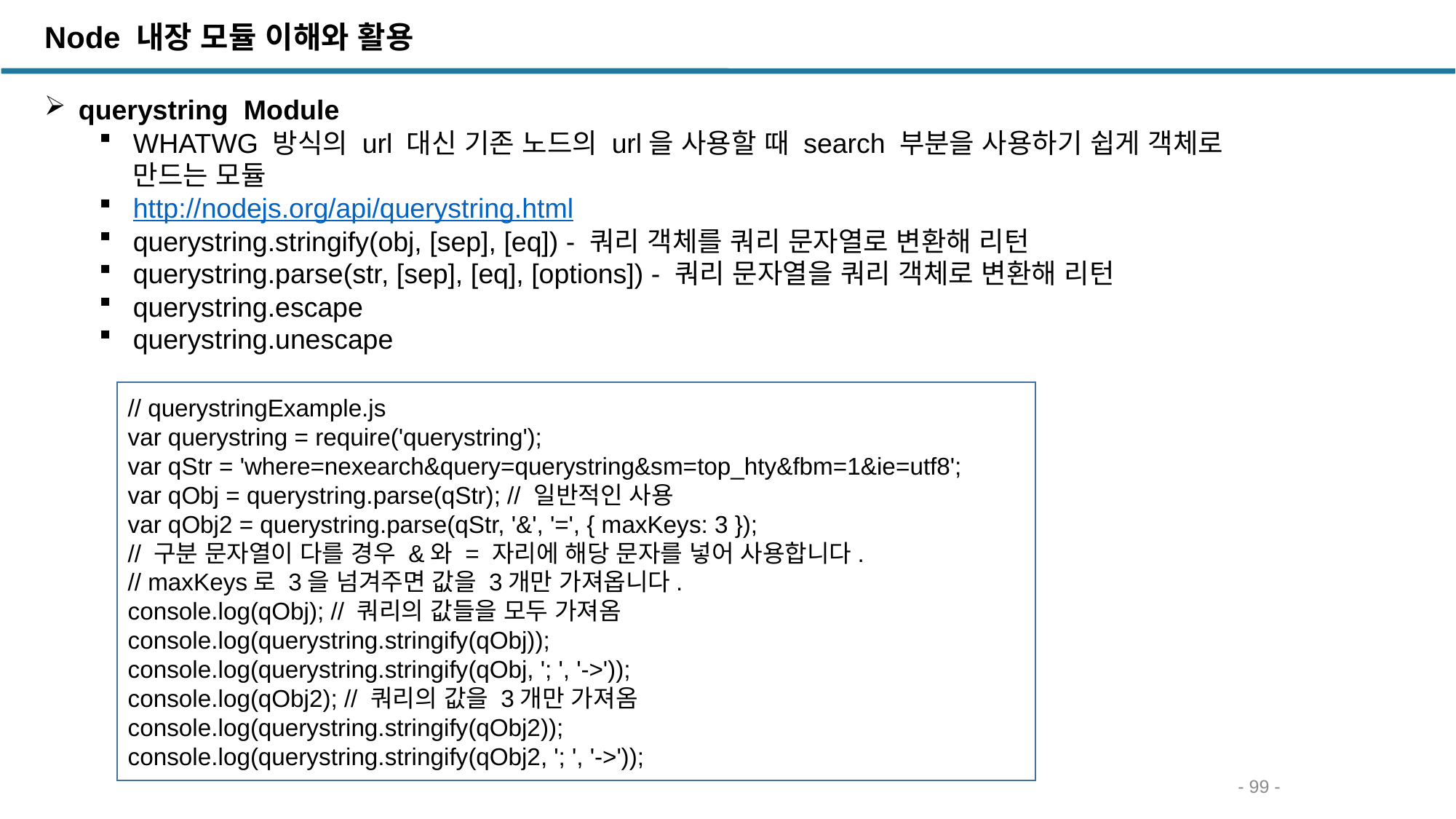

Node 내장 모듈 이해와 활용
querystring  Module
WHATWG 방식의 url 대신 기존 노드의 url을 사용할 때 search 부분을 사용하기 쉽게 객체로 만드는 모듈
http://nodejs.org/api/querystring.html
querystring.stringify(obj, [sep], [eq]) - 쿼리 객체를 쿼리 문자열로 변환해 리턴
querystring.parse(str, [sep], [eq], [options]) - 쿼리 문자열을 쿼리 객체로 변환해 리턴
querystring.escape
querystring.unescape
// querystringExample.js
var querystring = require('querystring');
var qStr = 'where=nexearch&query=querystring&sm=top_hty&fbm=1&ie=utf8';
var qObj = querystring.parse(qStr); // 일반적인 사용
var qObj2 = querystring.parse(qStr, '&', '=', { maxKeys: 3 });
// 구분 문자열이 다를 경우 &와 = 자리에 해당 문자를 넣어 사용합니다.
// maxKeys로 3을 넘겨주면 값을 3개만 가져옵니다.
console.log(qObj); // 쿼리의 값들을 모두 가져옴
console.log(querystring.stringify(qObj));
console.log(querystring.stringify(qObj, '; ', '->'));
console.log(qObj2); // 쿼리의 값을 3개만 가져옴
console.log(querystring.stringify(qObj2));
console.log(querystring.stringify(qObj2, '; ', '->'));
- 99 -